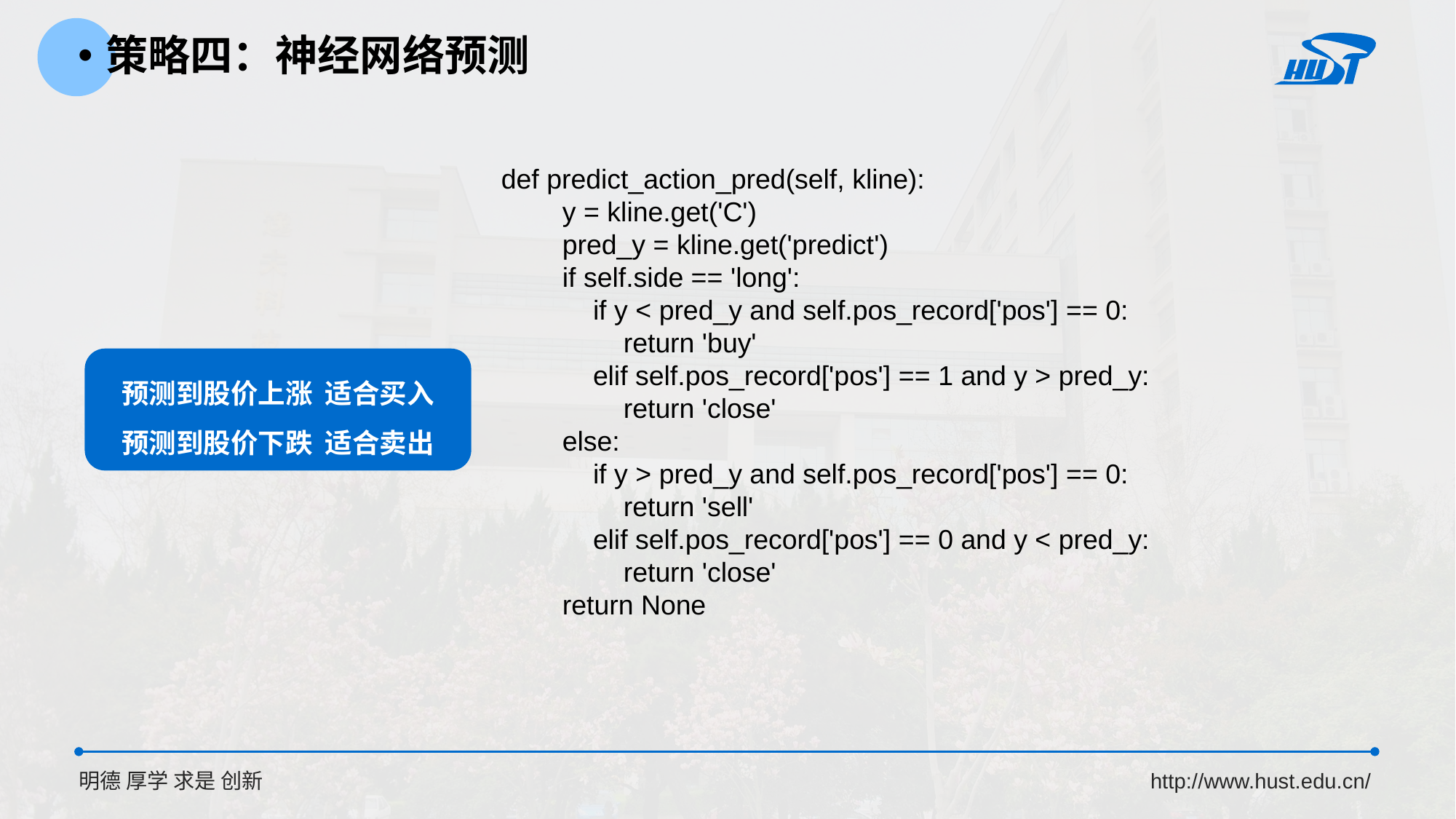

策略四：神经网络预测
def predict_action_pred(self, kline):
        y = kline.get('C')
        pred_y = kline.get('predict')
        if self.side == 'long':
            if y < pred_y and self.pos_record['pos'] == 0:
                return 'buy'
            elif self.pos_record['pos'] == 1 and y > pred_y:
                return 'close'
        else:
            if y > pred_y and self.pos_record['pos'] == 0:
                return 'sell'
            elif self.pos_record['pos'] == 0 and y < pred_y:
                return 'close'
        return None
预测到股价上涨  适合买入
预测到股价下跌  适合卖出